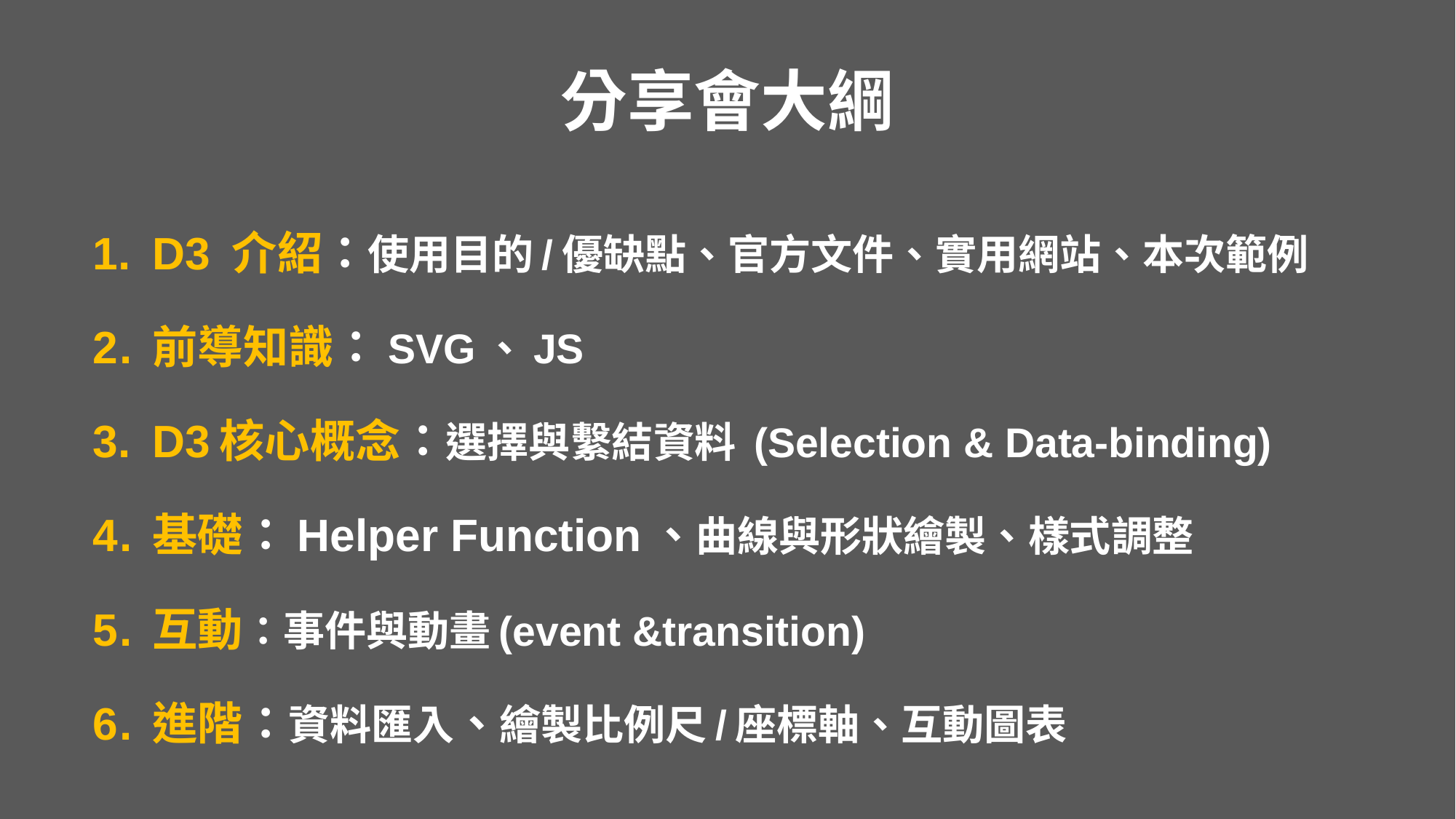

# 分享會大綱
D3 介紹：使用目的/優缺點、官方文件、實用網站、本次範例
前導知識：SVG、JS
D3核心概念：選擇與繫結資料 (Selection & Data-binding)
基礎：Helper Function、曲線與形狀繪製、樣式調整
互動：事件與動畫(event &transition)
進階：資料匯入、繪製比例尺/座標軸、互動圖表